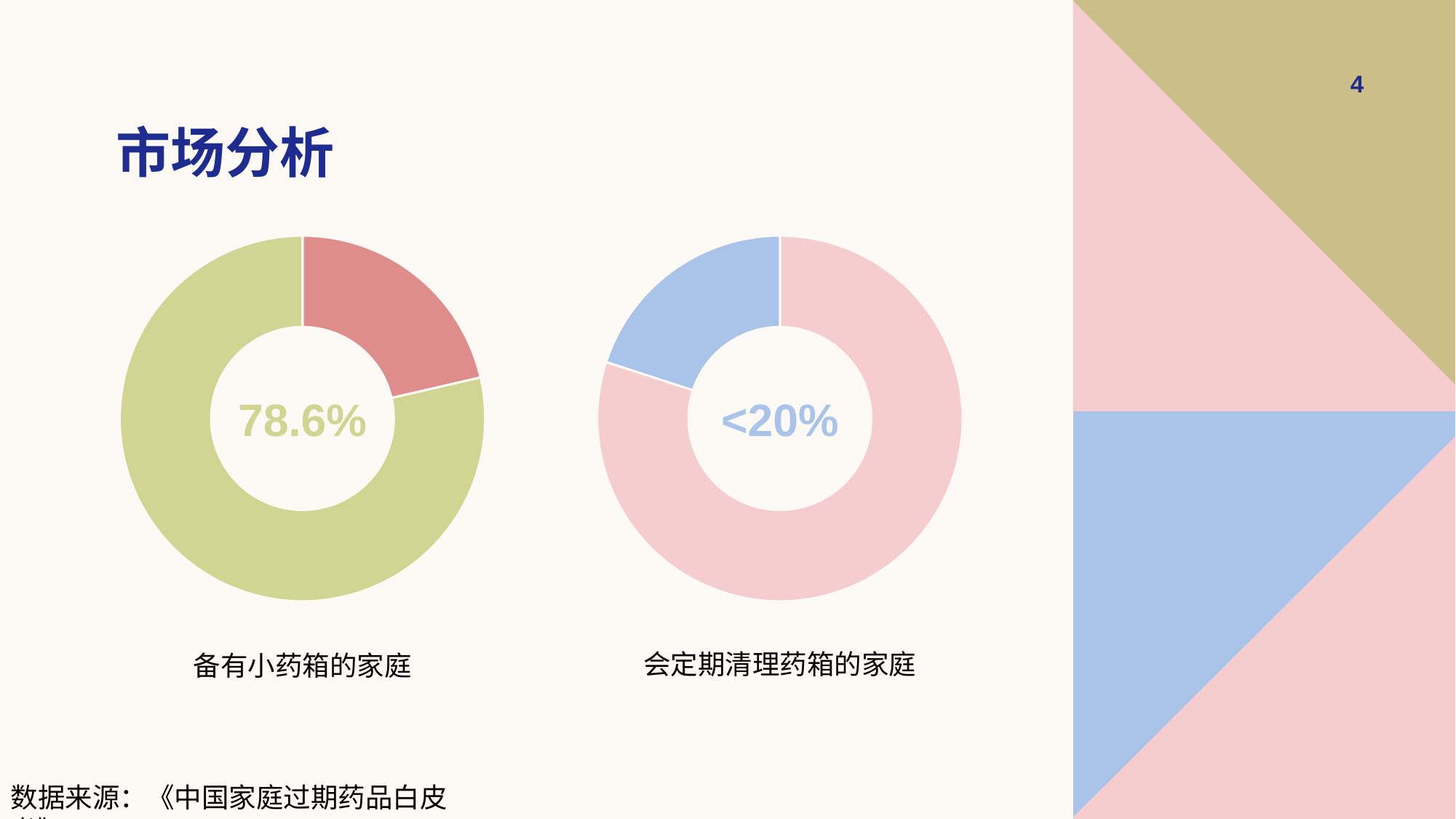

# 市场分析
4

### Chart

| Category | 备有药箱的家庭 |
|---|---|
| 没有 | 21.4 |
| 有 | 78.6 |

### Chart

| Category | 定期清理药箱 |
|---|---|
| 否 | 80.0 |
| 是 | 20.0 |
78.6%
<20%
会定期清理药箱的家庭
备有小药箱的家庭
数据来源：《中国家庭过期药品白皮书》